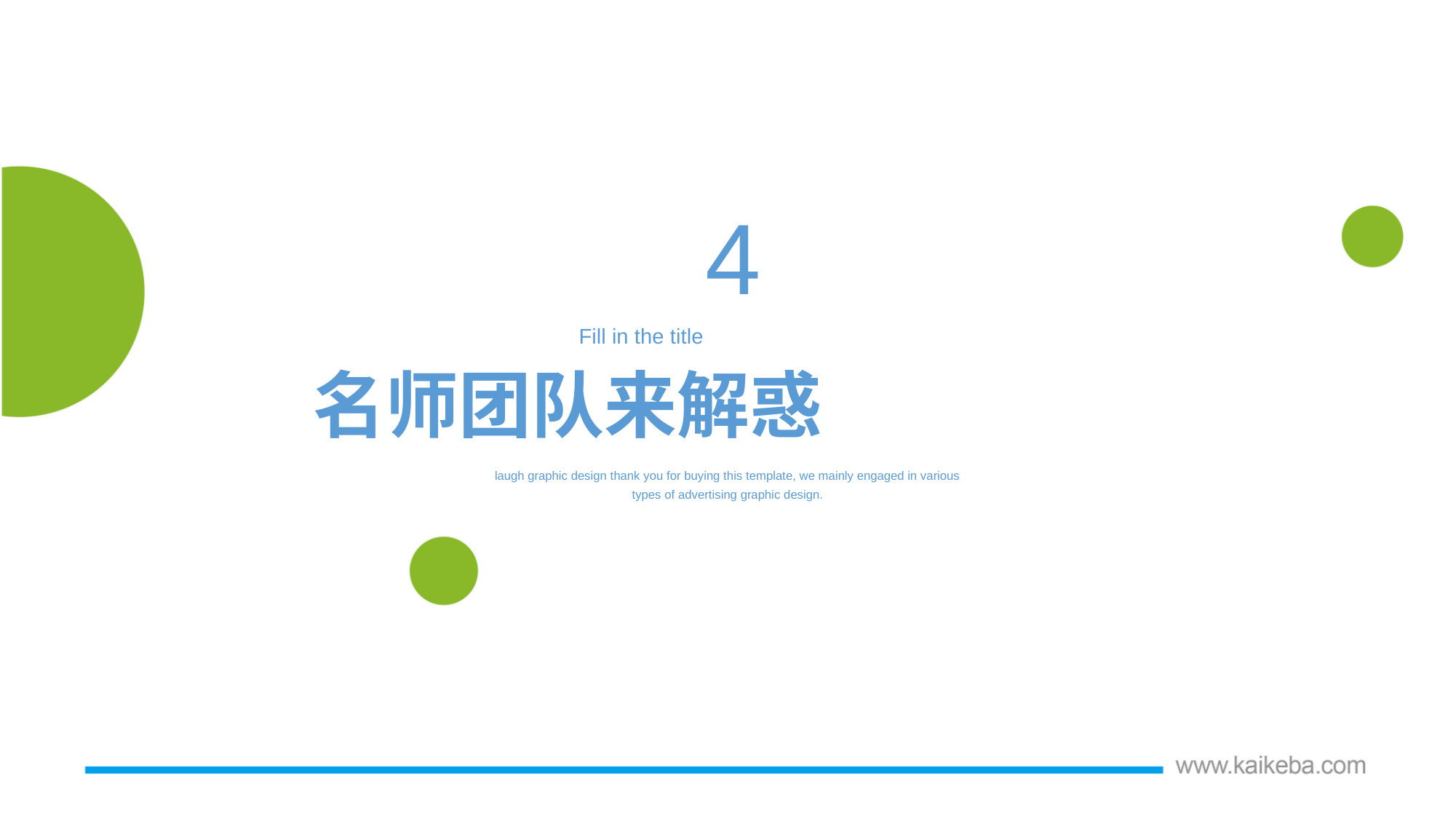

4
Fill in the title
名师团队来解惑
laugh graphic design thank you for buying this template, we mainly engaged in various types of advertising graphic design.